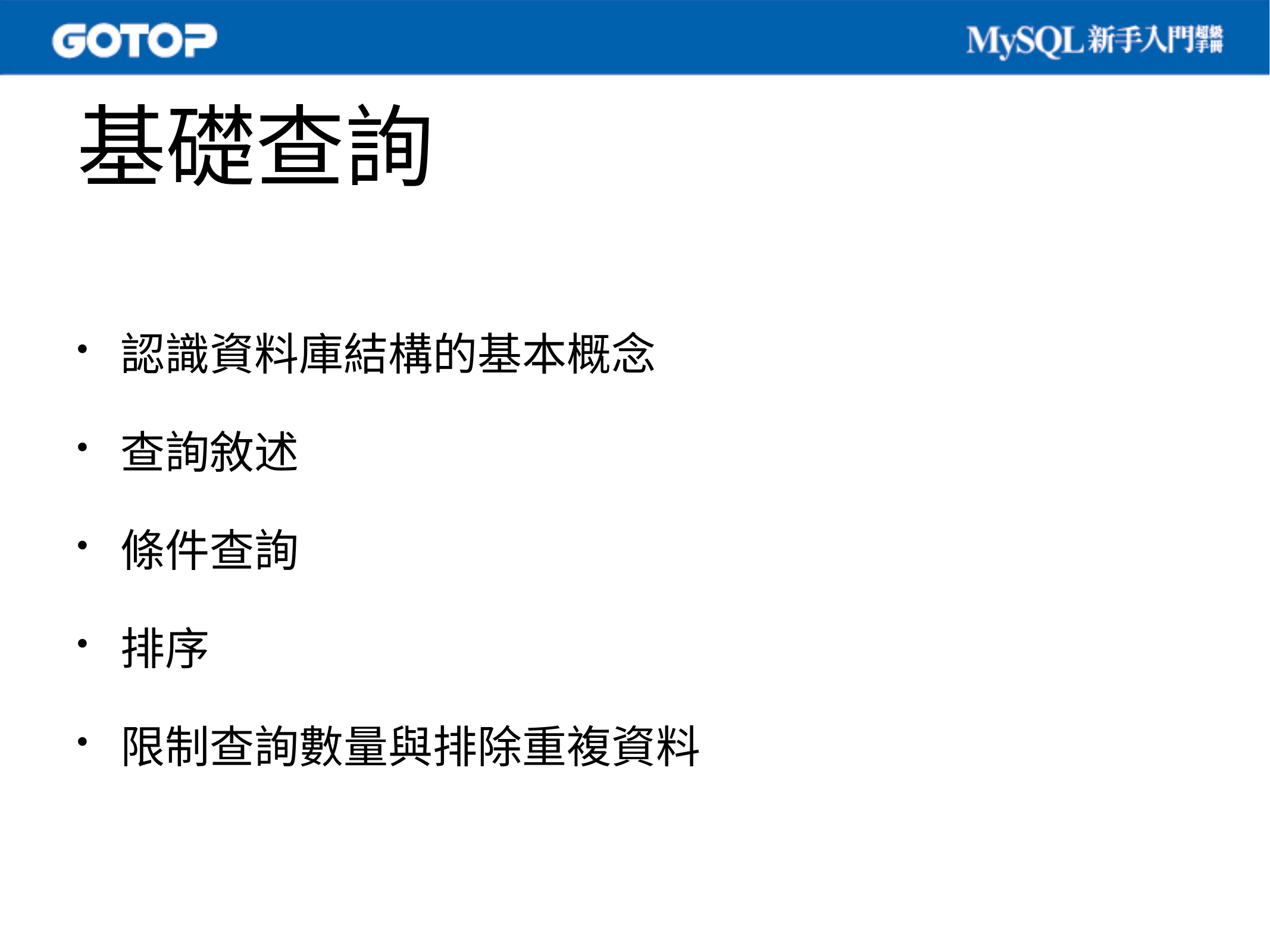

# 基礎查詢
認識資料庫結構的基本概念
查詢敘述
條件查詢
排序
限制查詢數量與排除重複資料